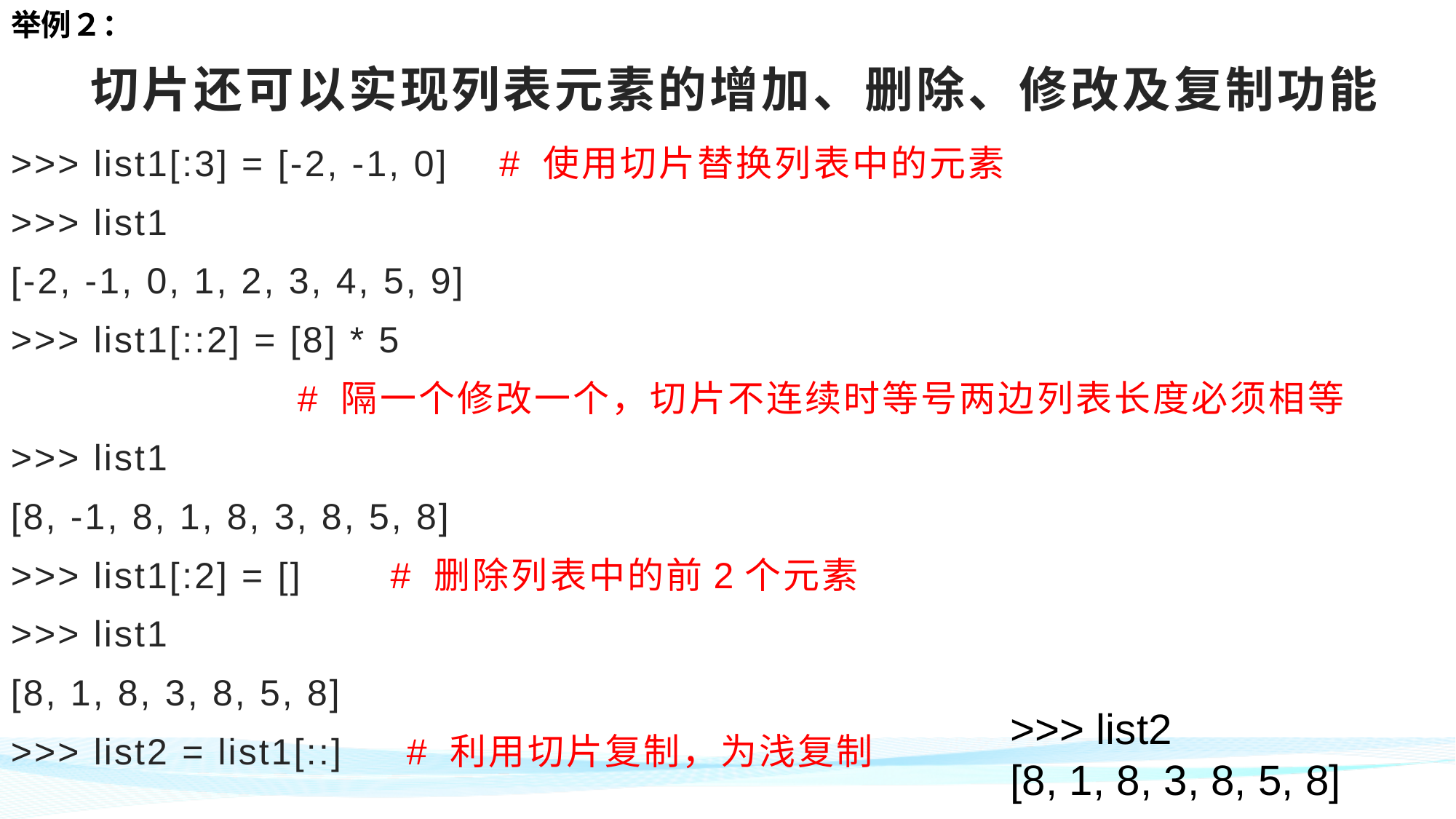

举例２：
# 切片还可以实现列表元素的增加、删除、修改及复制功能
>>> list1[:3] = [-2, -1, 0]    # 使用切片替换列表中的元素
>>> list1
[-2, -1, 0, 1, 2, 3, 4, 5, 9]
>>> list1[::2] = [8] * 5
                       # 隔一个修改一个，切片不连续时等号两边列表长度必须相等
>>> list1
[8, -1, 8, 1, 8, 3, 8, 5, 8]
>>> list1[:2] = []       # 删除列表中的前2个元素
>>> list1
[8, 1, 8, 3, 8, 5, 8]
>>> list2 = list1[::]     # 利用切片复制，为浅复制

>>> list2
[8, 1, 8, 3, 8, 5, 8]
36